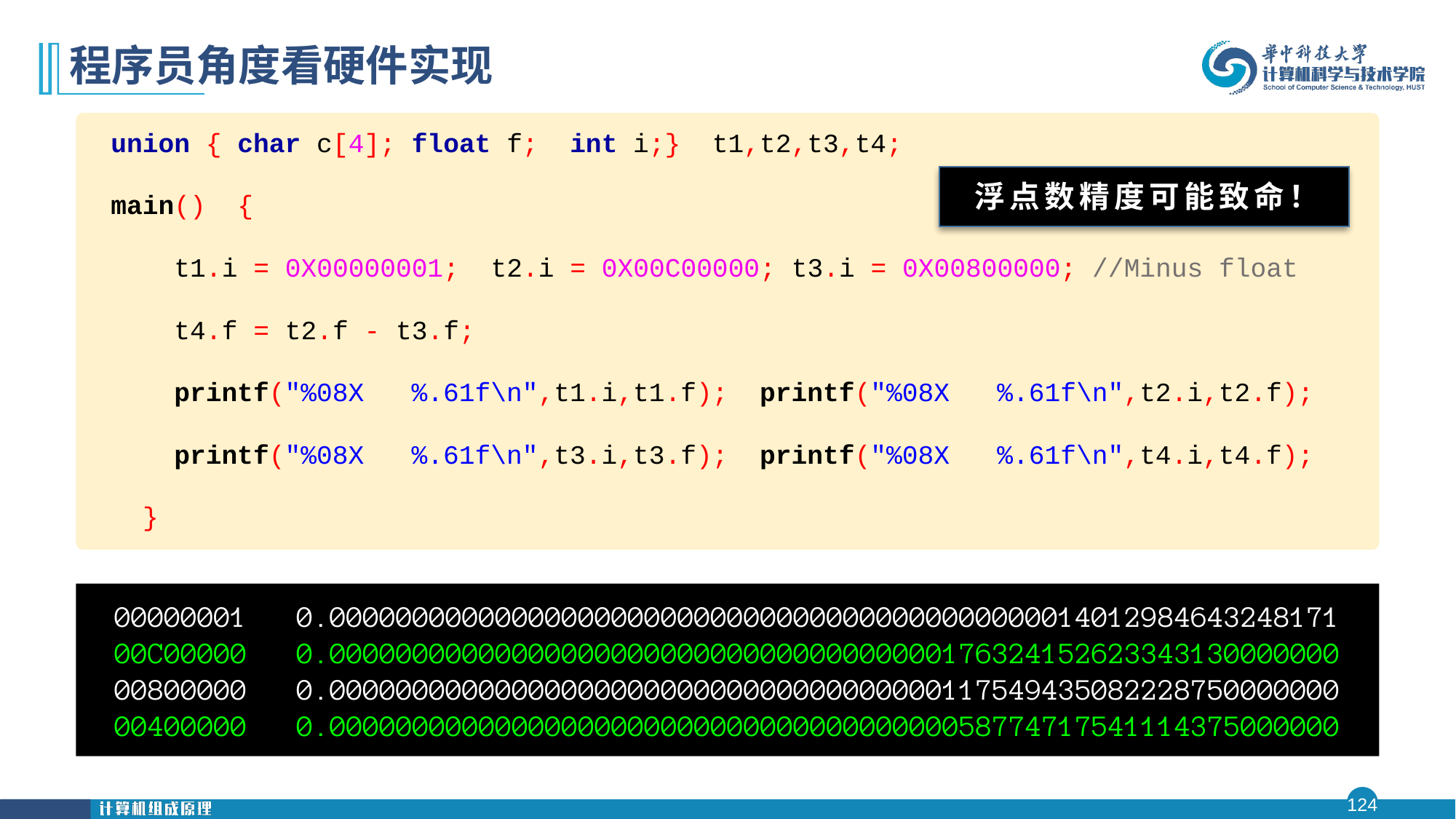

# 程序员角度看硬件实现
union { char c[4]; float f;  int i;}  t1,t2,t3,t4;
main()  {
    t1.i = 0X00000001;  t2.i = 0X00C00000; t3.i = 0X00800000; //Minus float
    t4.f = t2.f - t3.f;
    printf("%08X   %.61f\n",t1.i,t1.f);  printf("%08X   %.61f\n",t2.i,t2.f);
    printf("%08X   %.61f\n",t3.i,t3.f);  printf("%08X   %.61f\n",t4.i,t4.f);
  }

浮点数精度可能致命！
00000001   0.0000000000000000000000000000000000000000000014012984643248171
00C00000   0.0000000000000000000000000000000000000176324152623343130000000
00800000   0.0000000000000000000000000000000000000117549435082228750000000
00400000   0.0000000000000000000000000000000000000058774717541114375000000